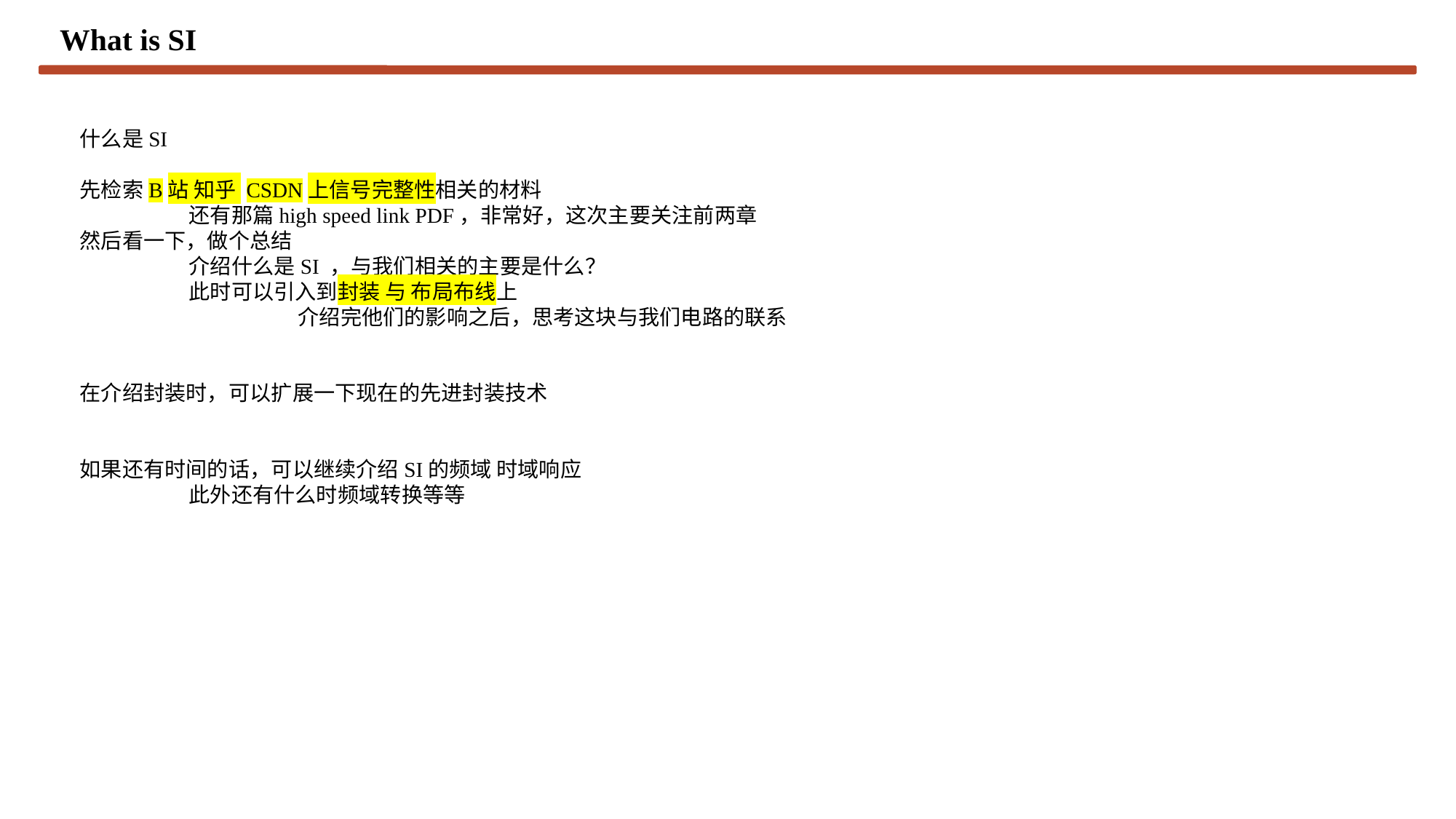

What is SI
什么是SI

先检索B站 知乎 CSDN上信号完整性相关的材料
	还有那篇high speed link PDF，非常好，这次主要关注前两章
然后看一下，做个总结
	介绍什么是SI ，与我们相关的主要是什么？
	此时可以引入到封装 与 布局布线上
		介绍完他们的影响之后，思考这块与我们电路的联系

在介绍封装时，可以扩展一下现在的先进封装技术

如果还有时间的话，可以继续介绍SI的频域 时域响应
	此外还有什么时频域转换等等